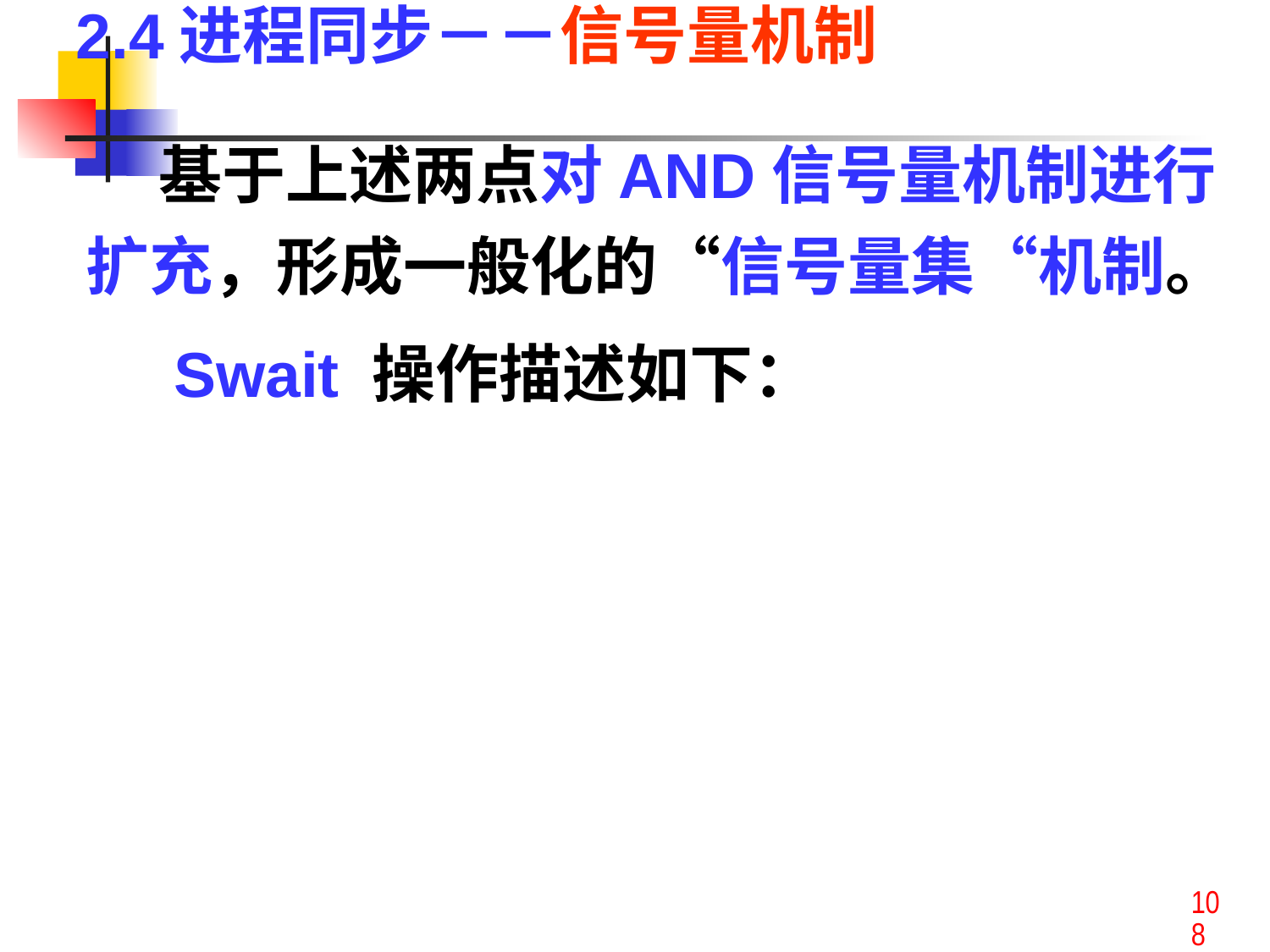

2.4进程同步－－信号量机制
    基于上述两点对AND信号量机制进行扩充，形成一般化的“信号量集“机制。
     Swait 操作描述如下：
108